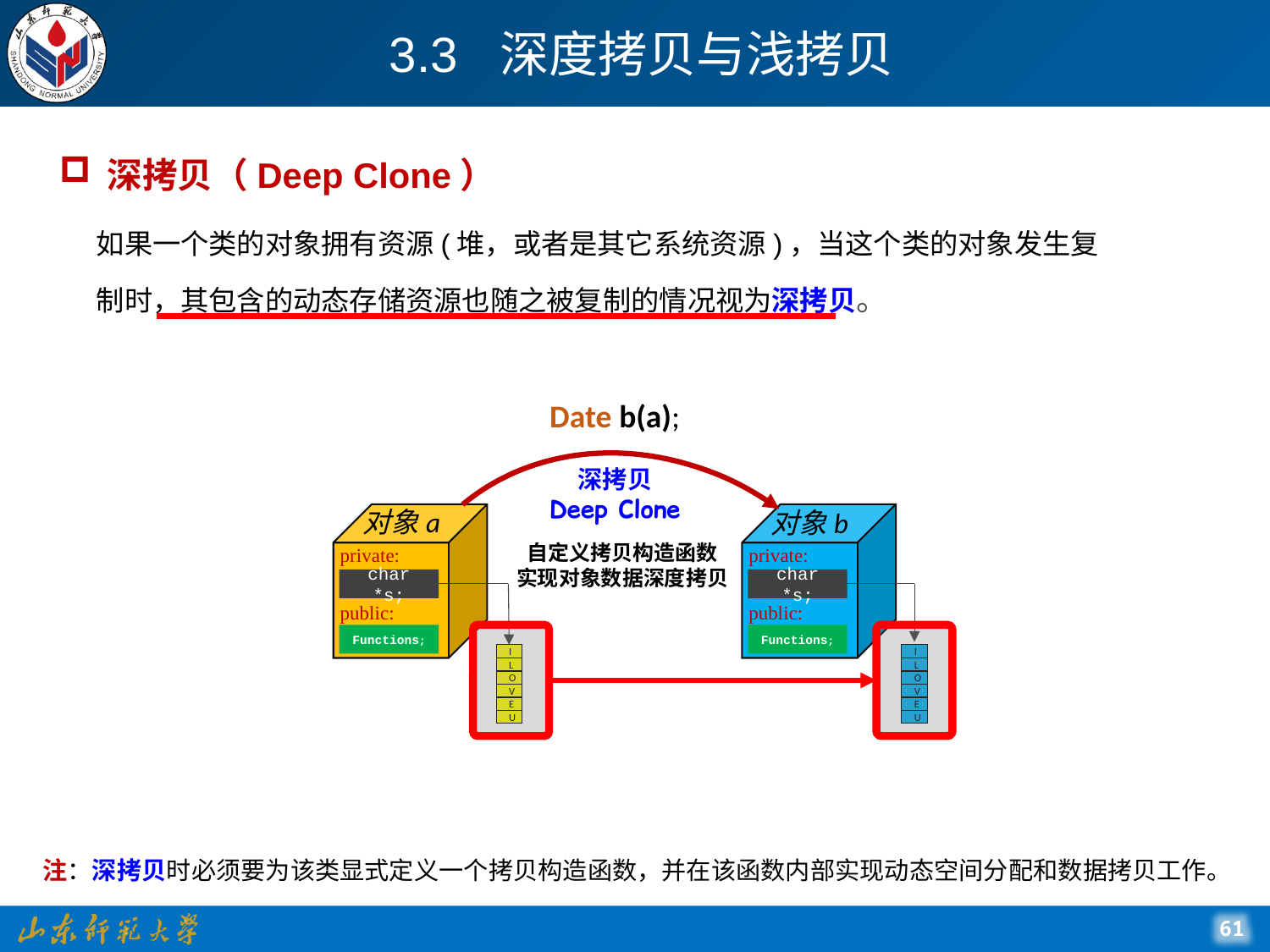

# 3.3 深度拷贝与浅拷贝
深拷贝（Deep Clone）
如果一个类的对象拥有资源(堆，或者是其它系统资源)，当这个类的对象发生复制时，其包含的动态存储资源也随之被复制的情况视为深拷贝。
Date b(a);

深拷贝
Deep Clone
对象a
对象b

private:
char *s;
public:
Functions;

private:
char *s;
public:
Functions;
自定义拷贝构造函数
实现对象数据深度拷贝

I
L
O
V
E
U
I
L
O
V
E
U
注：深拷贝时必须要为该类显式定义一个拷贝构造函数，并在该函数内部实现动态空间分配和数据拷贝工作。